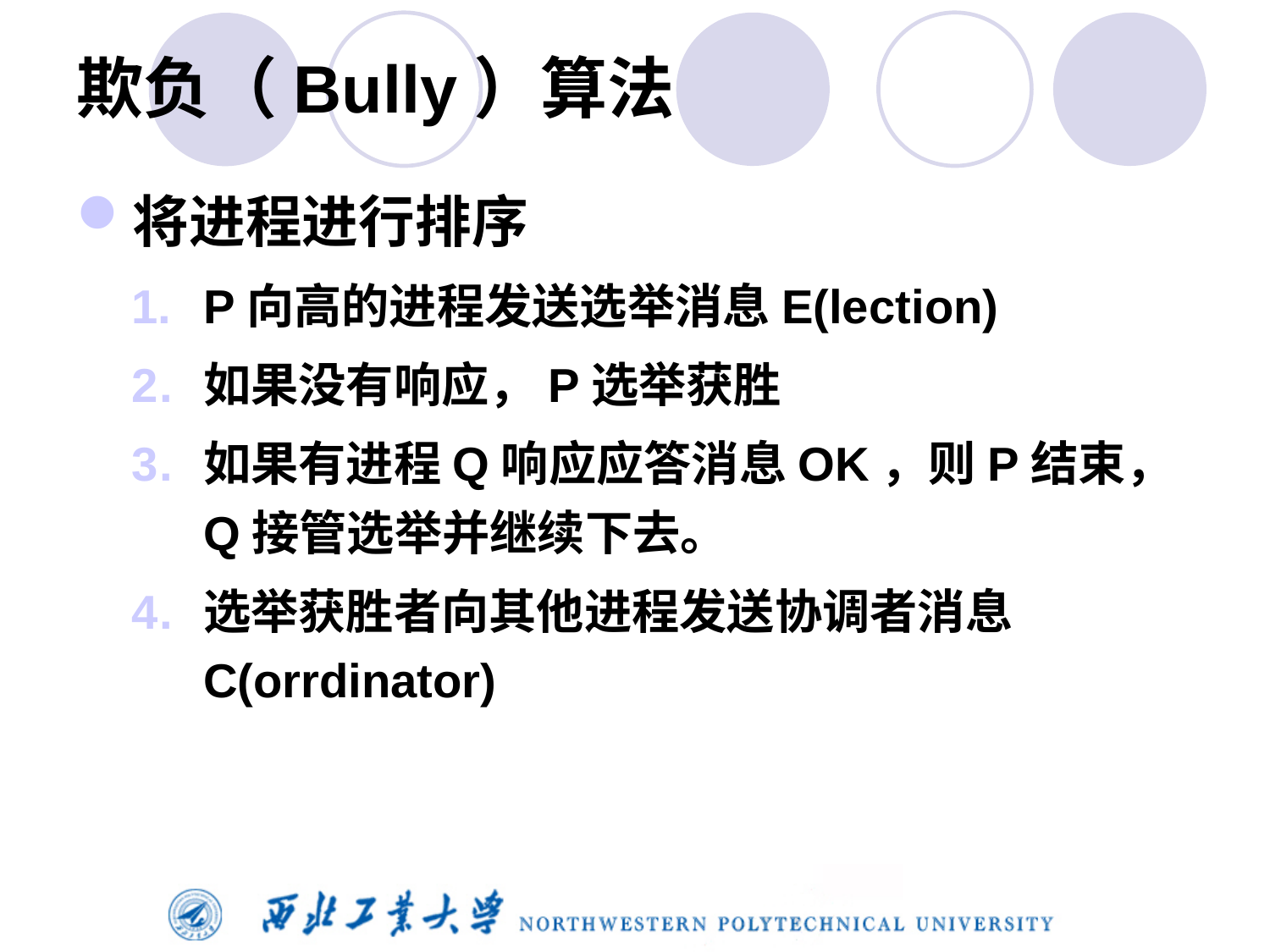

# 欺负（Bully）算法
将进程进行排序
P向高的进程发送选举消息E(lection)
如果没有响应，P选举获胜
如果有进程Q响应应答消息OK，则P结束，Q接管选举并继续下去。
选举获胜者向其他进程发送协调者消息C(orrdinator)